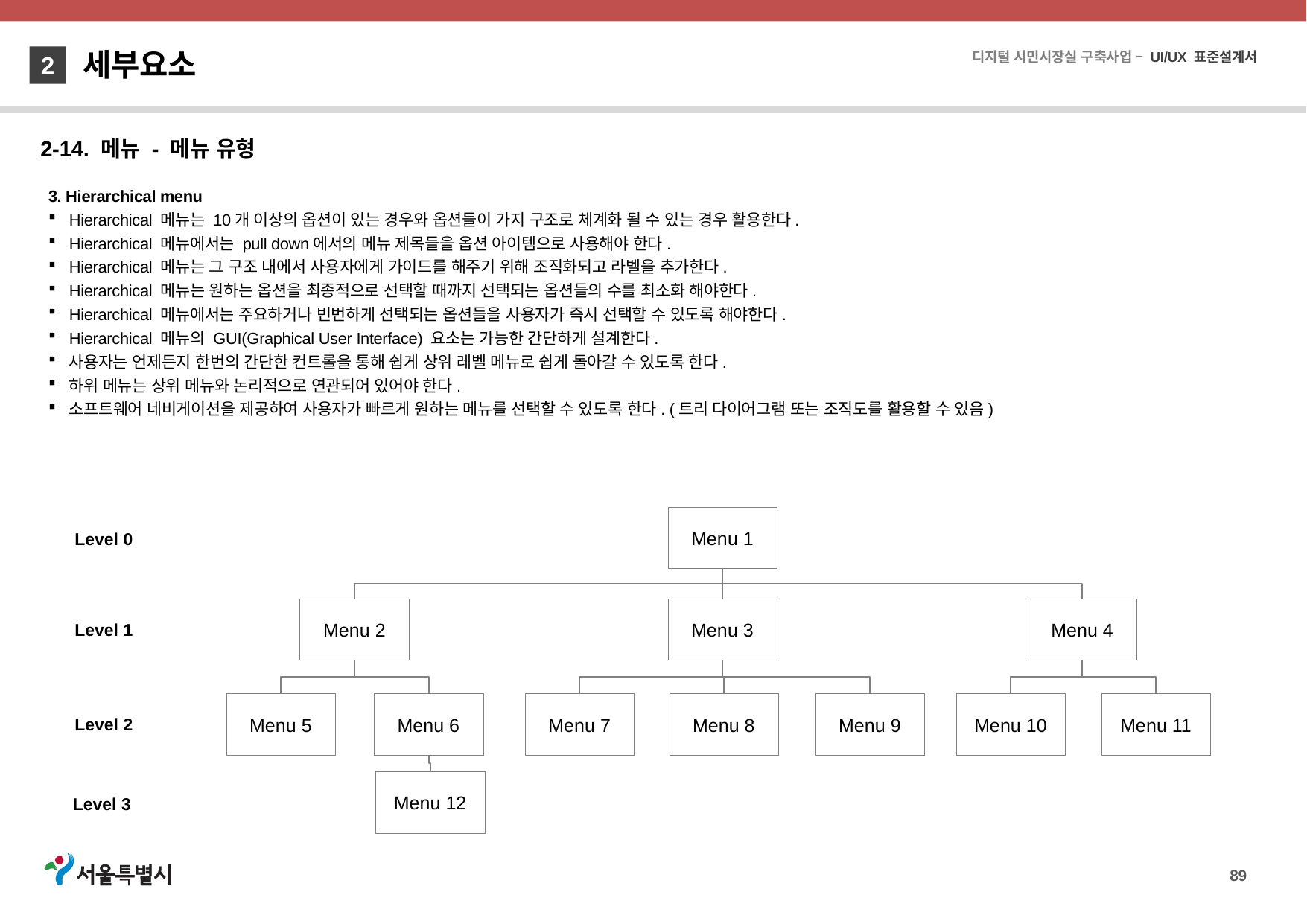

세부요소
2
2-14. 메뉴 - 메뉴 유형
3. Hierarchical menu
Hierarchical 메뉴는 10개 이상의 옵션이 있는 경우와 옵션들이 가지 구조로 체계화 될 수 있는 경우 활용한다.
Hierarchical 메뉴에서는 pull down에서의 메뉴 제목들을 옵션 아이템으로 사용해야 한다.
Hierarchical 메뉴는 그 구조 내에서 사용자에게 가이드를 해주기 위해 조직화되고 라벨을 추가한다.
Hierarchical 메뉴는 원하는 옵션을 최종적으로 선택할 때까지 선택되는 옵션들의 수를 최소화 해야한다.
Hierarchical 메뉴에서는 주요하거나 빈번하게 선택되는 옵션들을 사용자가 즉시 선택할 수 있도록 해야한다.
Hierarchical 메뉴의 GUI(Graphical User Interface) 요소는 가능한 간단하게 설계한다.
사용자는 언제든지 한번의 간단한 컨트롤을 통해 쉽게 상위 레벨 메뉴로 쉽게 돌아갈 수 있도록 한다.
하위 메뉴는 상위 메뉴와 논리적으로 연관되어 있어야 한다.
소프트웨어 네비게이션을 제공하여 사용자가 빠르게 원하는 메뉴를 선택할 수 있도록 한다. (트리 다이어그램 또는 조직도를 활용할 수 있음)
Menu 1
Level 0
Menu 2
Menu 3
Menu 4
Level 1
Menu 5
Menu 6
Menu 7
Menu 8
Menu 9
Menu 10
Menu 11
Level 2
Menu 12
Level 3